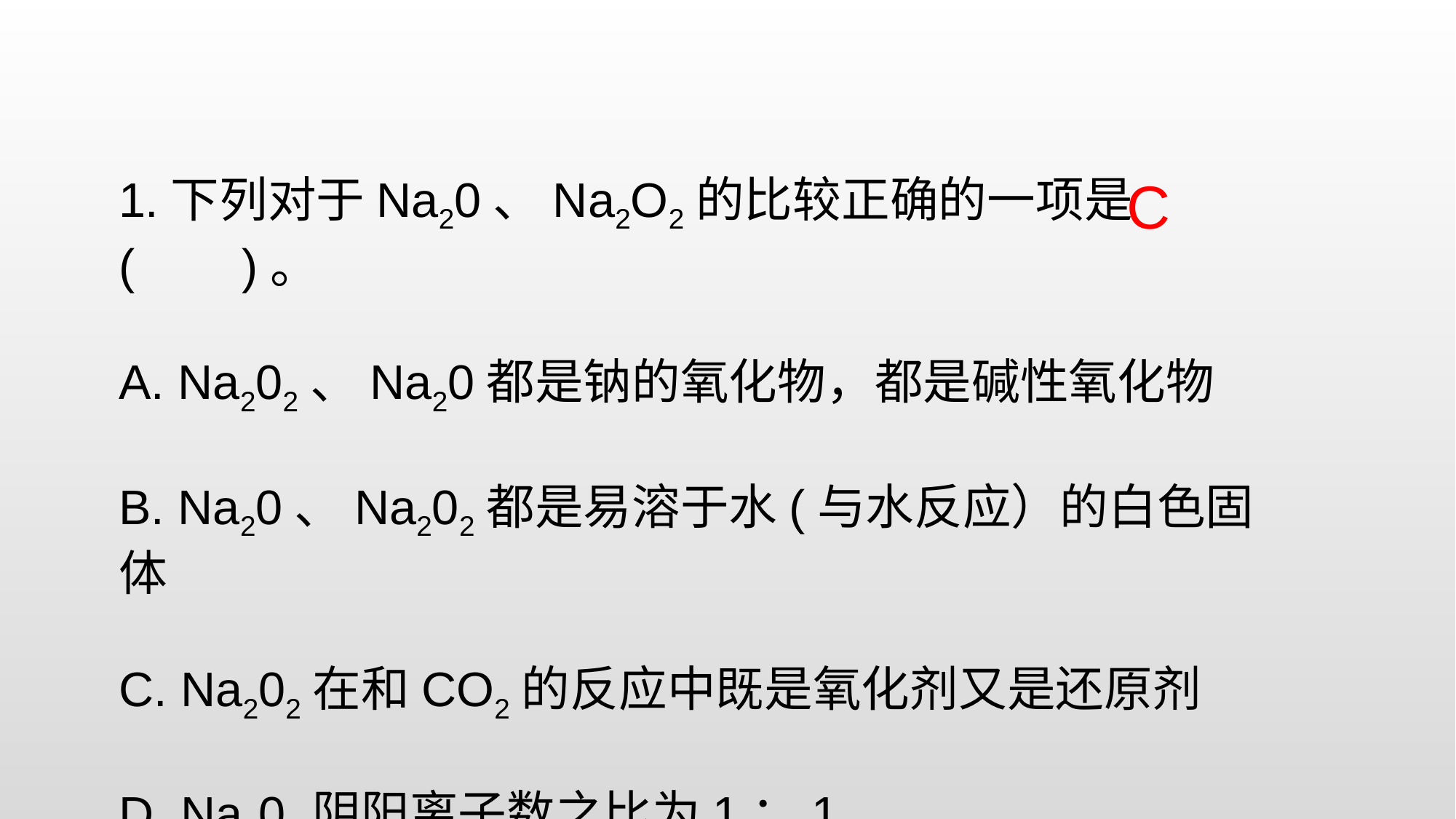

1.下列对于Na20、Na2O2的比较正确的一项是(        )。

A. Na202、Na20都是钠的氧化物，都是碱性氧化物

B. Na20、Na202都是易溶于水(与水反应）的白色固体

C. Na202在和CO2的反应中既是氧化剂又是还原剂

D. Na202阴阳离子数之比为1：1
C